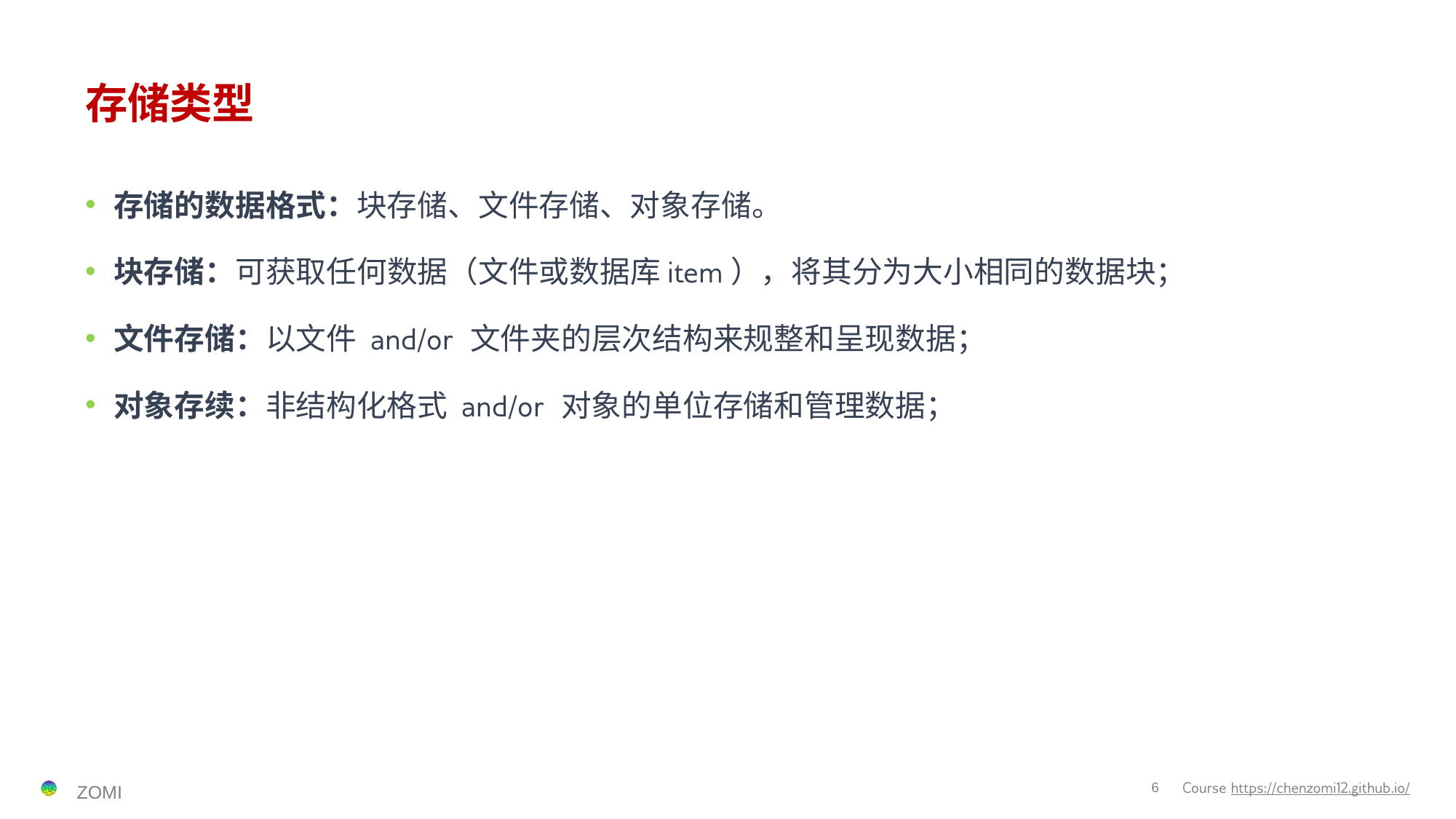

# 存储类型
存储的数据格式：块存储、文件存储、对象存储。
块存储：可获取任何数据（文件或数据库item），将其分为大小相同的数据块；
文件存储：以文件 and/or 文件夹的层次结构来规整和呈现数据；
对象存续：非结构化格式 and/or 对象的单位存储和管理数据；